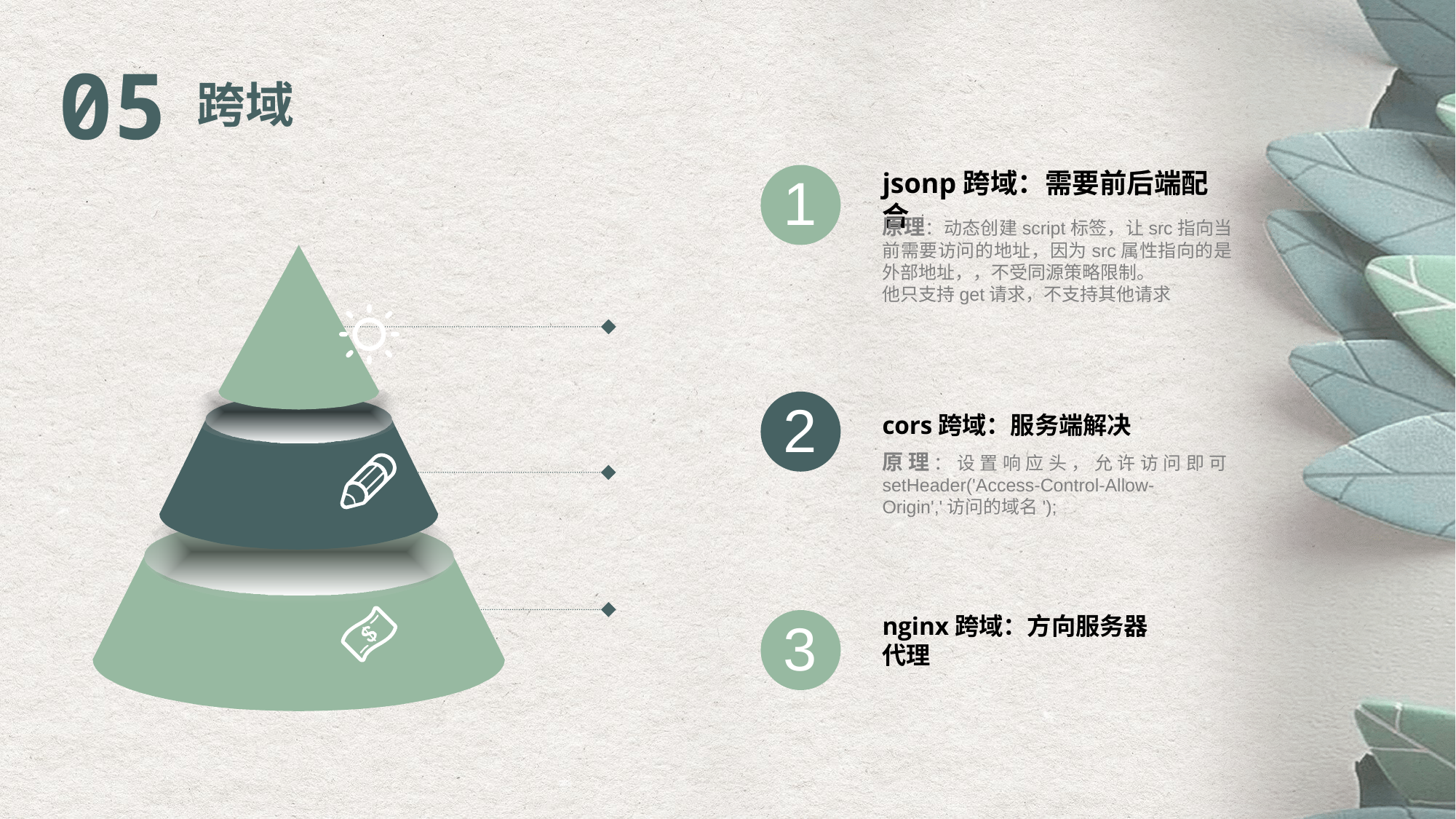

05
跨域
jsonp跨域：需要前后端配合
原理：动态创建script标签，让src指向当前需要访问的地址，因为src属性指向的是外部地址，，不受同源策略限制。
他只支持get请求，不支持其他请求
1

2

cors跨域：服务端解决
原理：设置响应头，允许访问即可
setHeader('Access-Control-Allow-Origin','访问的域名');
nginx跨域：方向服务器代理
3